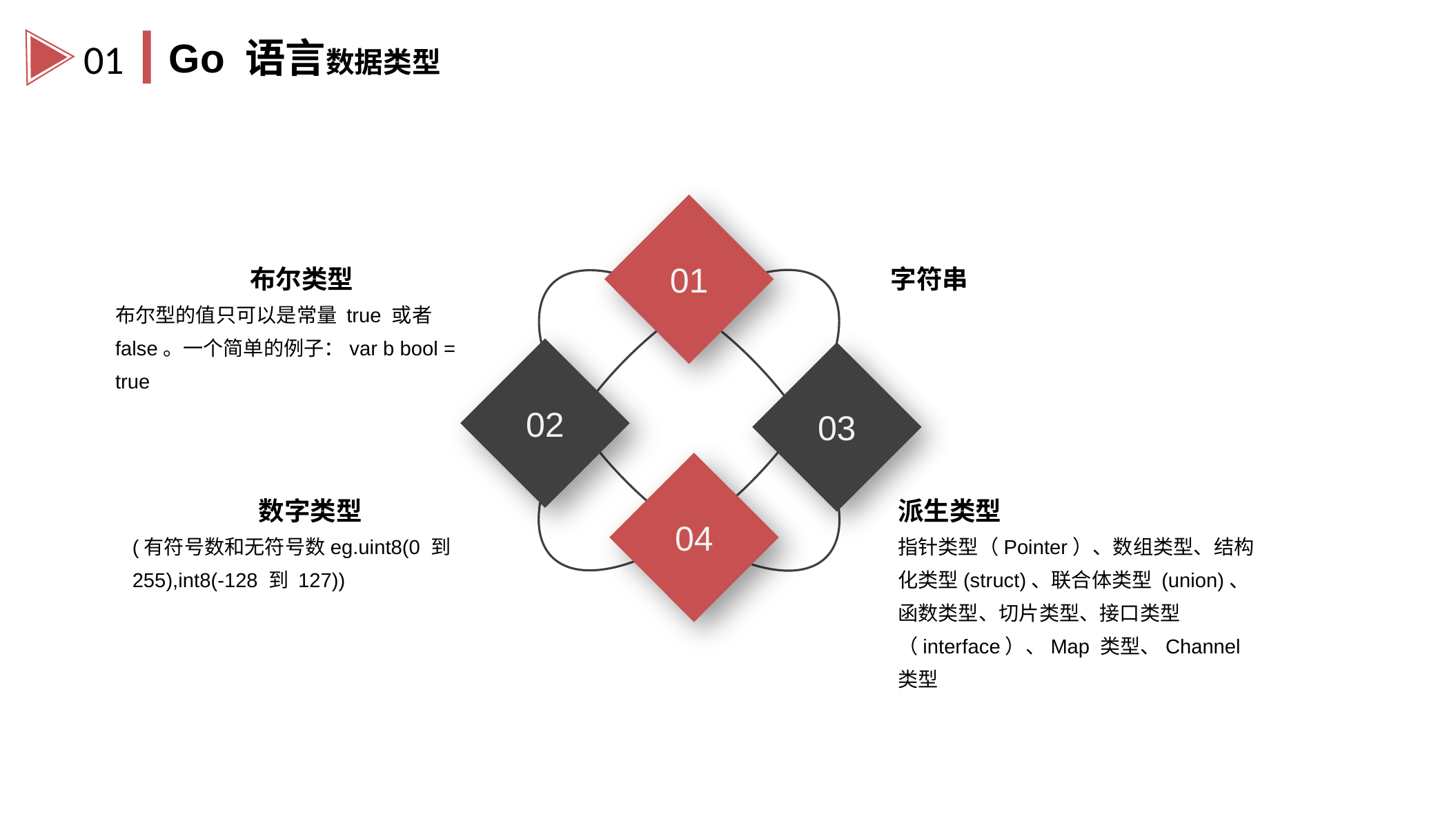

Go 语言数据类型
01

01

布尔类型
布尔型的值只可以是常量 true 或者 false。一个简单的例子：var b bool = true
字符串
02
03
04
数字类型
(有符号数和无符号数eg.uint8(0 到 255),int8(-128 到 127))
派生类型
指针类型（Pointer）、数组类型、结构化类型(struct)、联合体类型 (union)、函数类型、切片类型、接口类型（interface）、Map 类型、Channel 类型